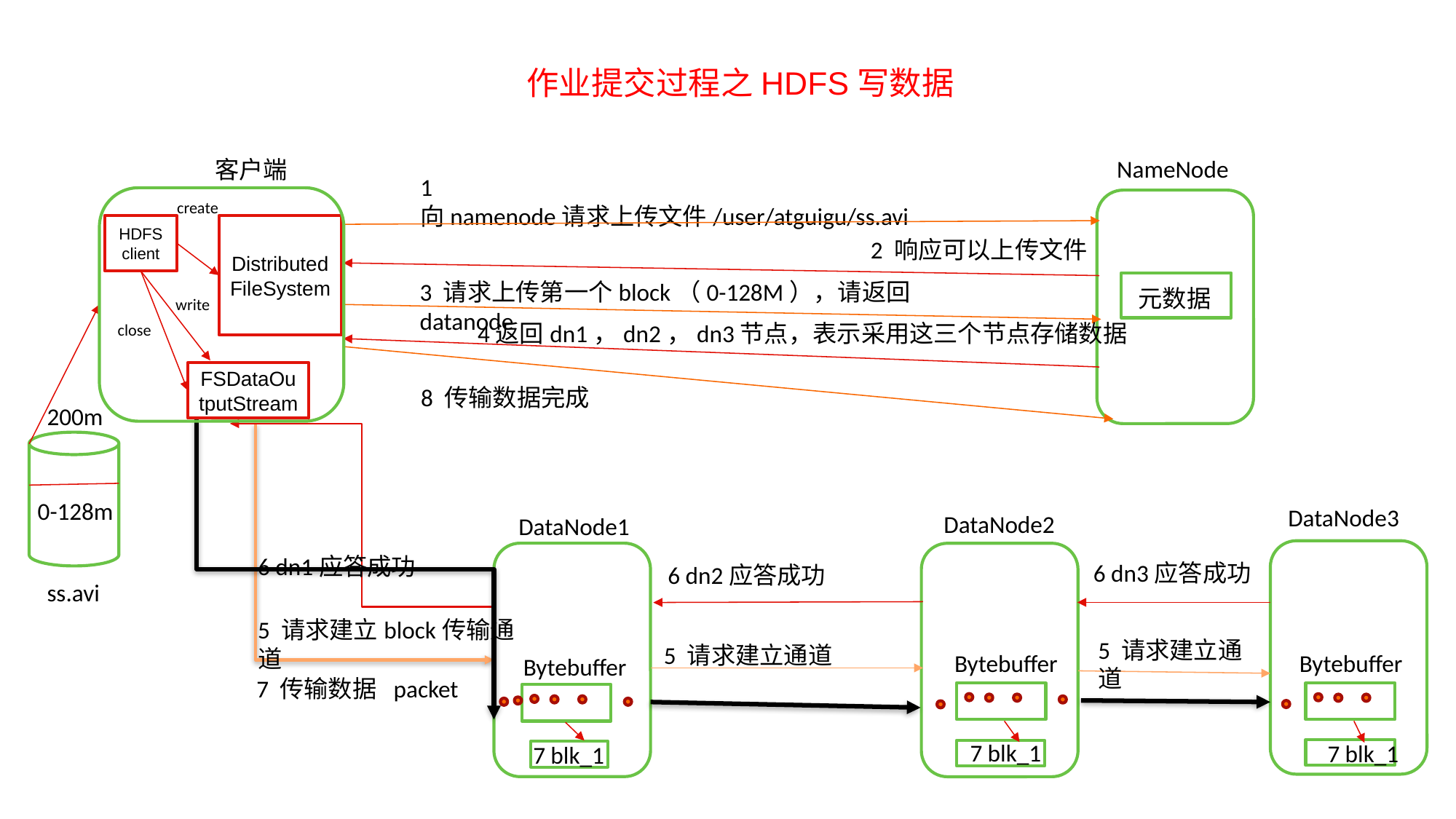

作业提交过程之HDFS写数据
NameNode
客户端
1 向namenode请求上传文件/user/atguigu/ss.avi

create
HDFS
client
Distributed FileSystem
2 响应可以上传文件

3 请求上传第一个block（0-128M），请返回datanode
元数据
write
4返回dn1，dn2，dn3节点，表示采用这三个节点存储数据
close
FSDataOutputStream
8 传输数据完成
200m

0-128m
DataNode3
DataNode2
DataNode1

6 dn1应答成功
6 dn3应答成功
6 dn2应答成功
ss.avi
5 请求建立block传输通道
5 请求建立通道

5 请求建立通道

Bytebuffer
Bytebuffer
Bytebuffer
7 传输数据  packet

7 blk_1
7 blk_1
7 blk_1